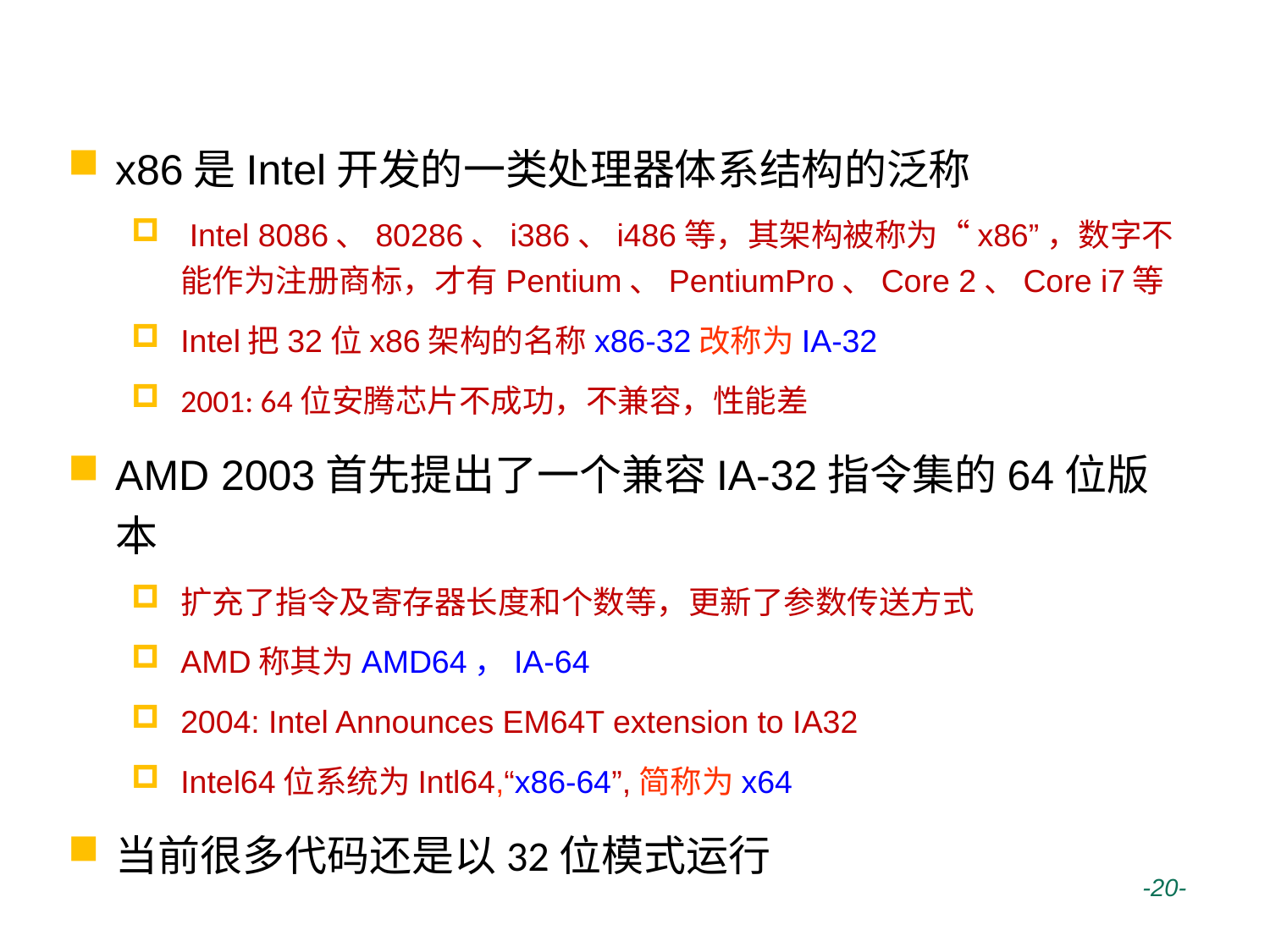

# IA-32/x64历史
x86是Intel开发的一类处理器体系结构的泛称
 Intel 8086、80286、i386、i486等，其架构被称为“x86”，数字不能作为注册商标，才有Pentium、PentiumPro、Core 2、Core i7等
Intel把32位x86架构的名称x86-32改称为IA-32
2001: 64位安腾芯片不成功，不兼容，性能差
AMD 2003首先提出了一个兼容IA-32指令集的64位版本
扩充了指令及寄存器长度和个数等，更新了参数传送方式
AMD称其为AMD64，IA-64
2004: Intel Announces EM64T extension to IA32
Intel64位系统为Intl64,“x86-64”,简称为x64
当前很多代码还是以32位模式运行

 -20-